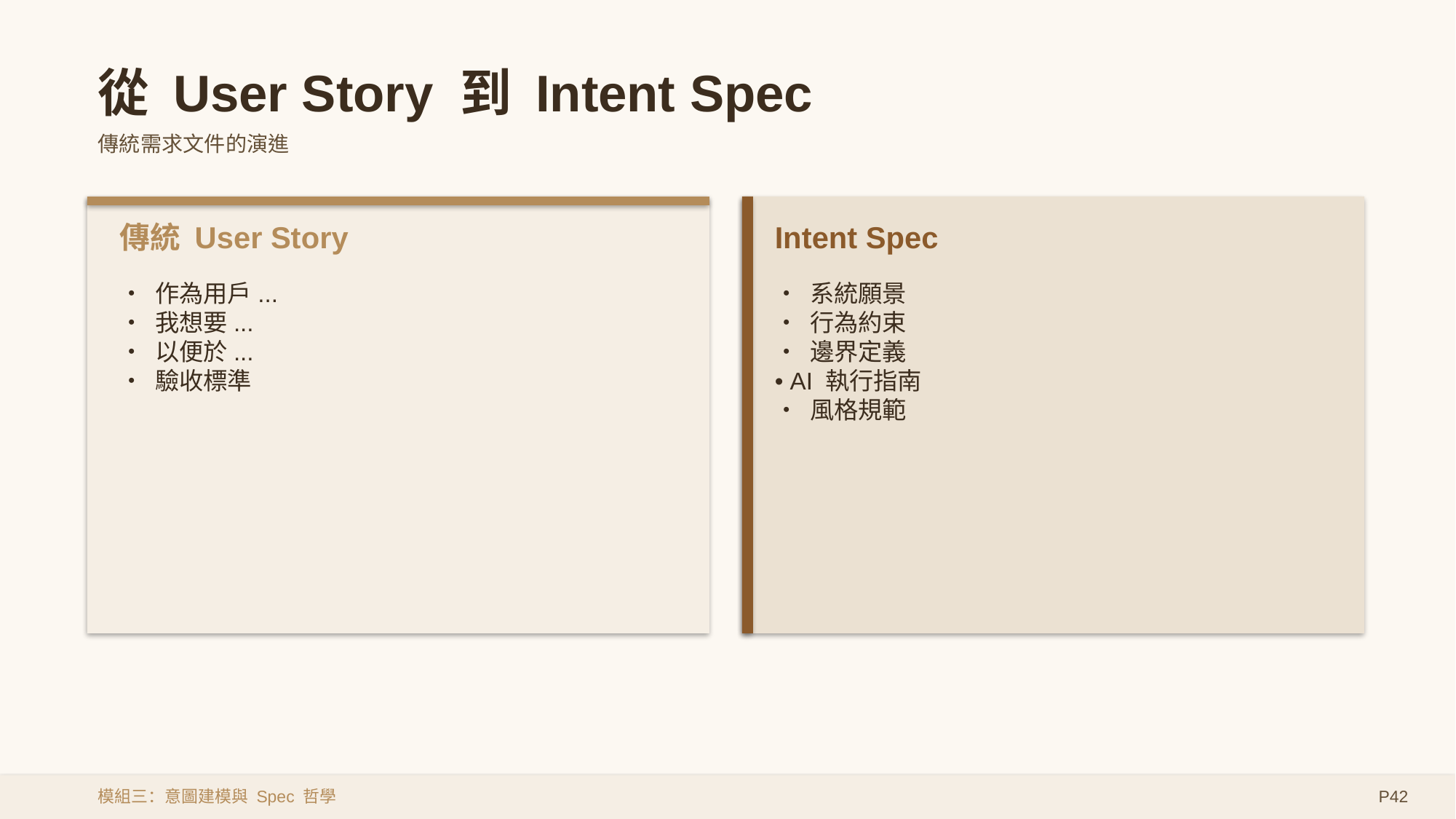

從 User Story 到 Intent Spec
傳統需求文件的演進

傳統 User Story
Intent Spec
• 作為用戶...
• 我想要...
• 以便於...
• 驗收標準
• 系統願景
• 行為約束
• 邊界定義
• AI 執行指南
• 風格規範

模組三：意圖建模與 Spec 哲學
P42